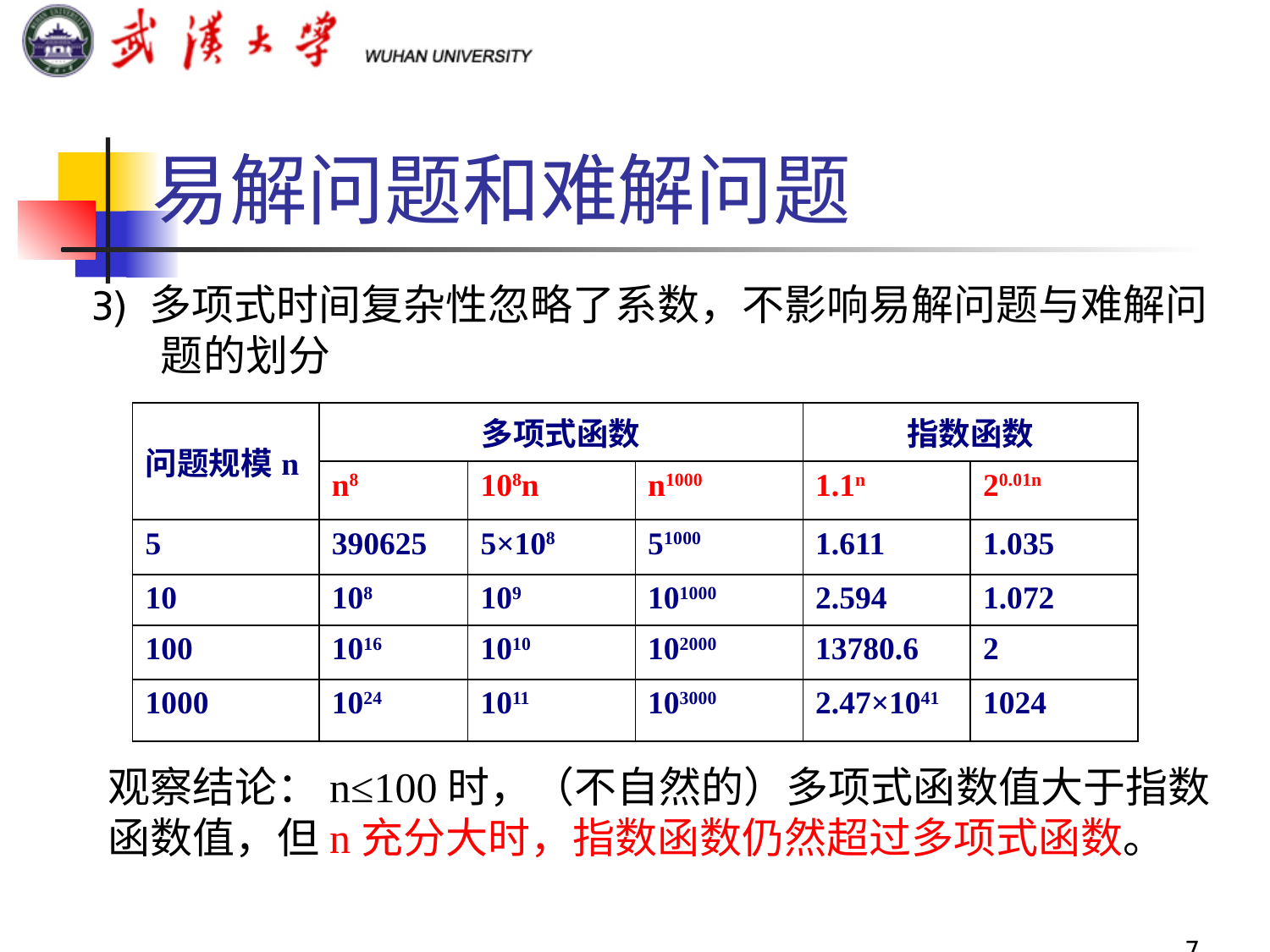

# 易解问题和难解问题
3) 多项式时间复杂性忽略了系数，不影响易解问题与难解问题的划分
| 问题规模n | 多项式函数 |  |  | 指数函数 |  |
| --- | --- | --- | --- | --- | --- |
|  | n8 | 108n | n1000 | 1.1n | 20.01n |
| 5 | 390625 | 5×108 | 51000 | 1.611 | 1.035 |
| 10 | 108 | 109 | 101000 | 2.594 | 1.072 |
| 100 | 1016 | 1010 | 102000 | 13780.6 | 2 |
| 1000 | 1024 | 1011 | 103000 | 2.47×1041 | 1024 |
观察结论：n≤100时，（不自然的）多项式函数值大于指数函数值，但n充分大时，指数函数仍然超过多项式函数。
7